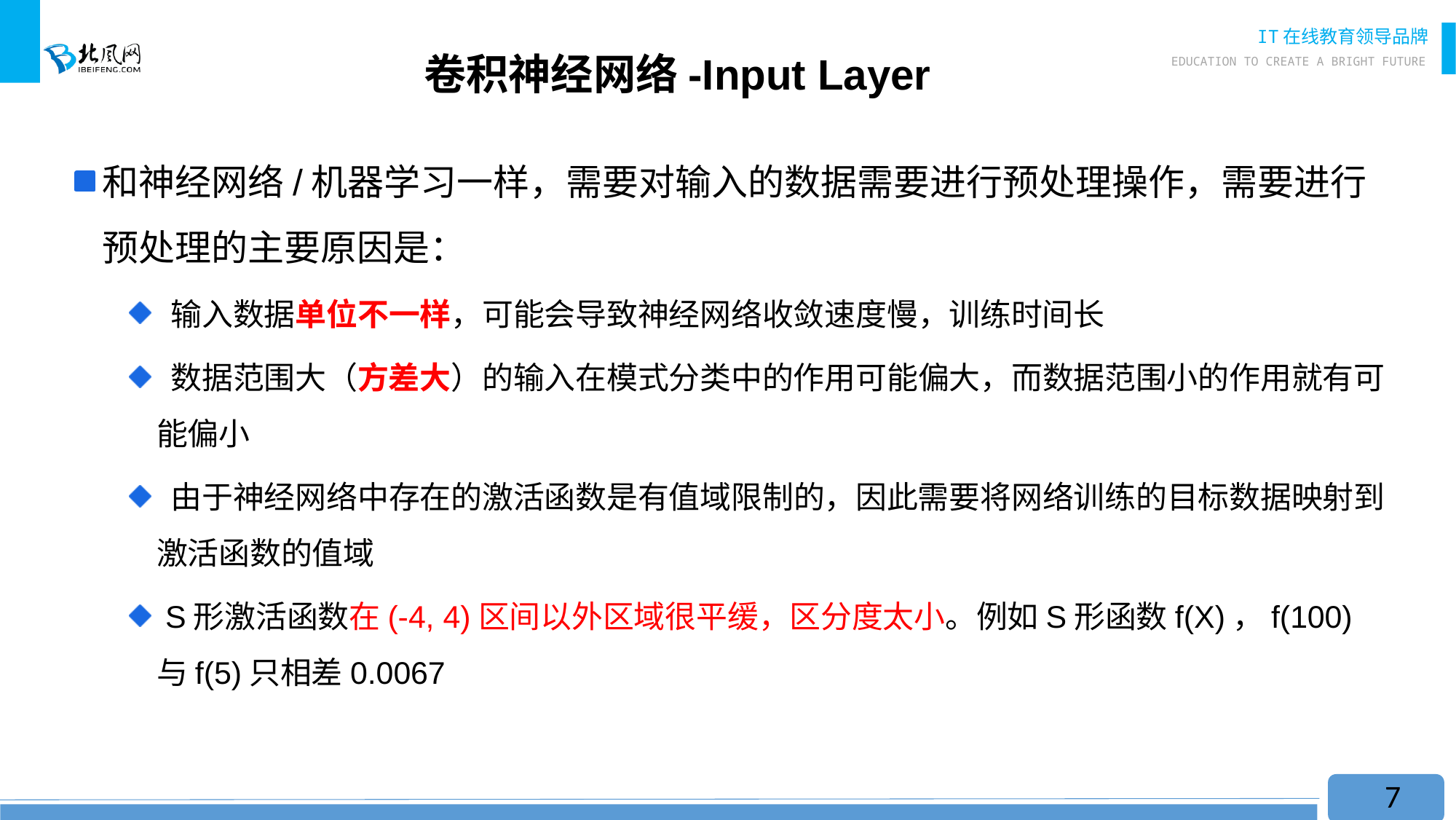

# 卷积神经网络-Input Layer
和神经网络/机器学习一样，需要对输入的数据需要进行预处理操作，需要进行预处理的主要原因是：
 输入数据单位不一样，可能会导致神经网络收敛速度慢，训练时间长
 数据范围大（方差大）的输入在模式分类中的作用可能偏大，而数据范围小的作用就有可能偏小
 由于神经网络中存在的激活函数是有值域限制的，因此需要将网络训练的目标数据映射到激活函数的值域
 S形激活函数在(-4, 4)区间以外区域很平缓，区分度太小。例如S形函数f(X)，f(100)与f(5)只相差0.0067